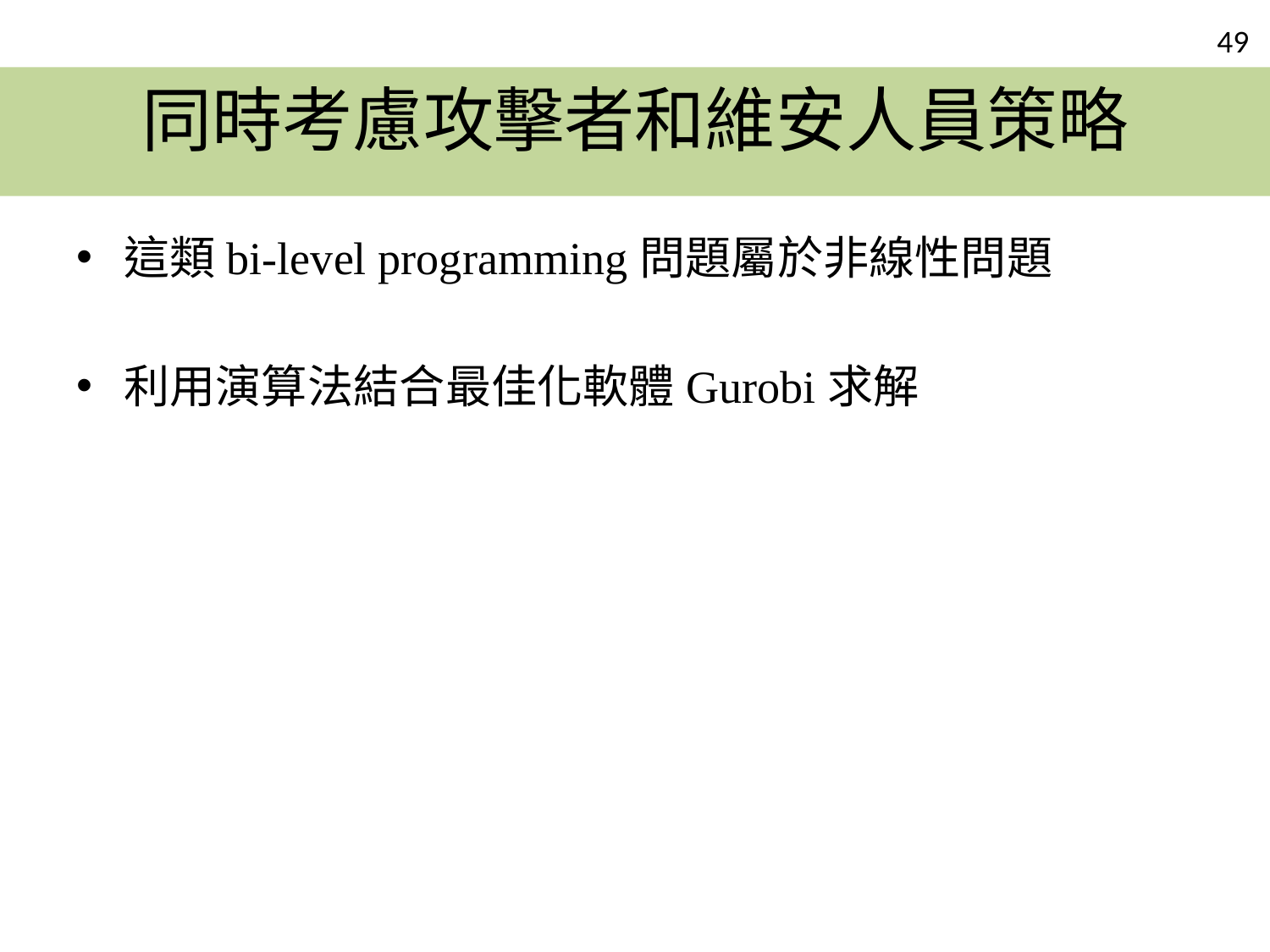

# 同時考慮攻擊者和維安人員策略
這類bi-level programming問題屬於非線性問題

利用演算法結合最佳化軟體Gurobi求解